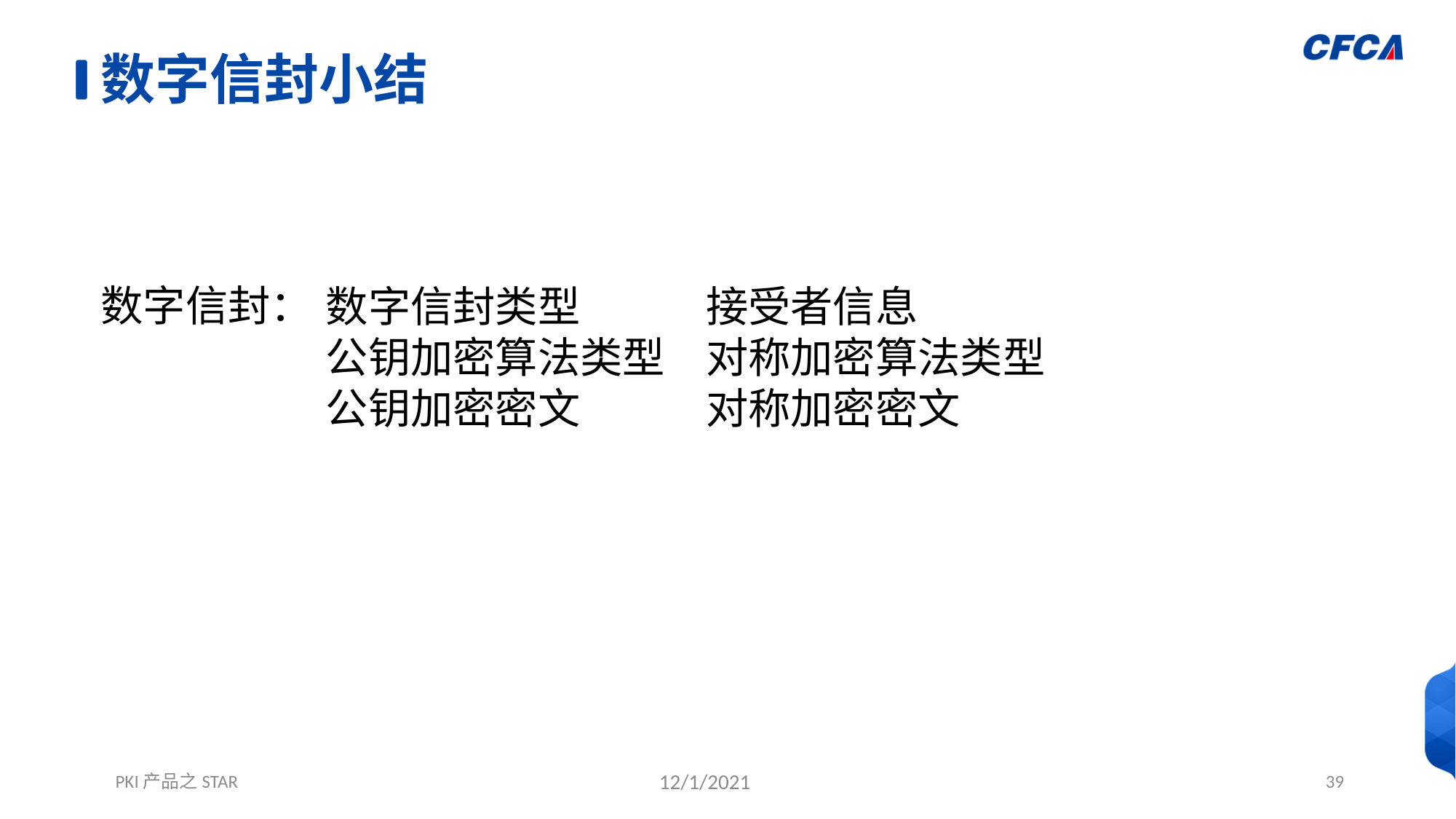

# 数字信封小结
数字信封：
数字信封类型
公钥加密算法类型
公钥加密密文
接受者信息
对称加密算法类型
对称加密密文
PKI产品之STAR
12/1/2021
39